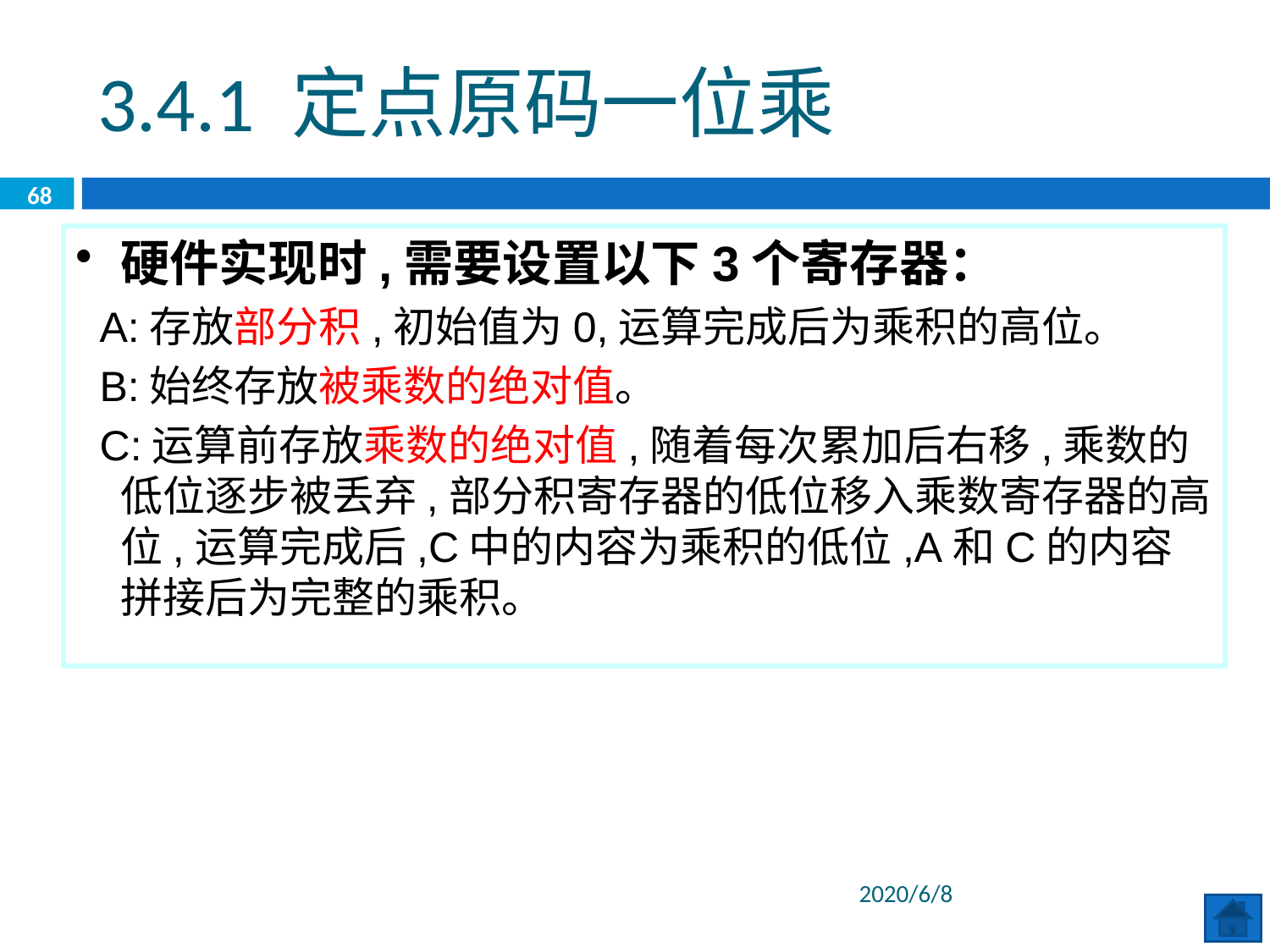

3.4.1 定点原码一位乘
68
硬件实现时,需要设置以下3个寄存器：
  A:存放部分积,初始值为0,运算完成后为乘积的高位。
  B:始终存放被乘数的绝对值。
  C:运算前存放乘数的绝对值,随着每次累加后右移,乘数的低位逐步被丢弃,部分积寄存器的低位移入乘数寄存器的高位,运算完成后,C中的内容为乘积的低位,A和C的内容拼接后为完整的乘积。
2020/6/8